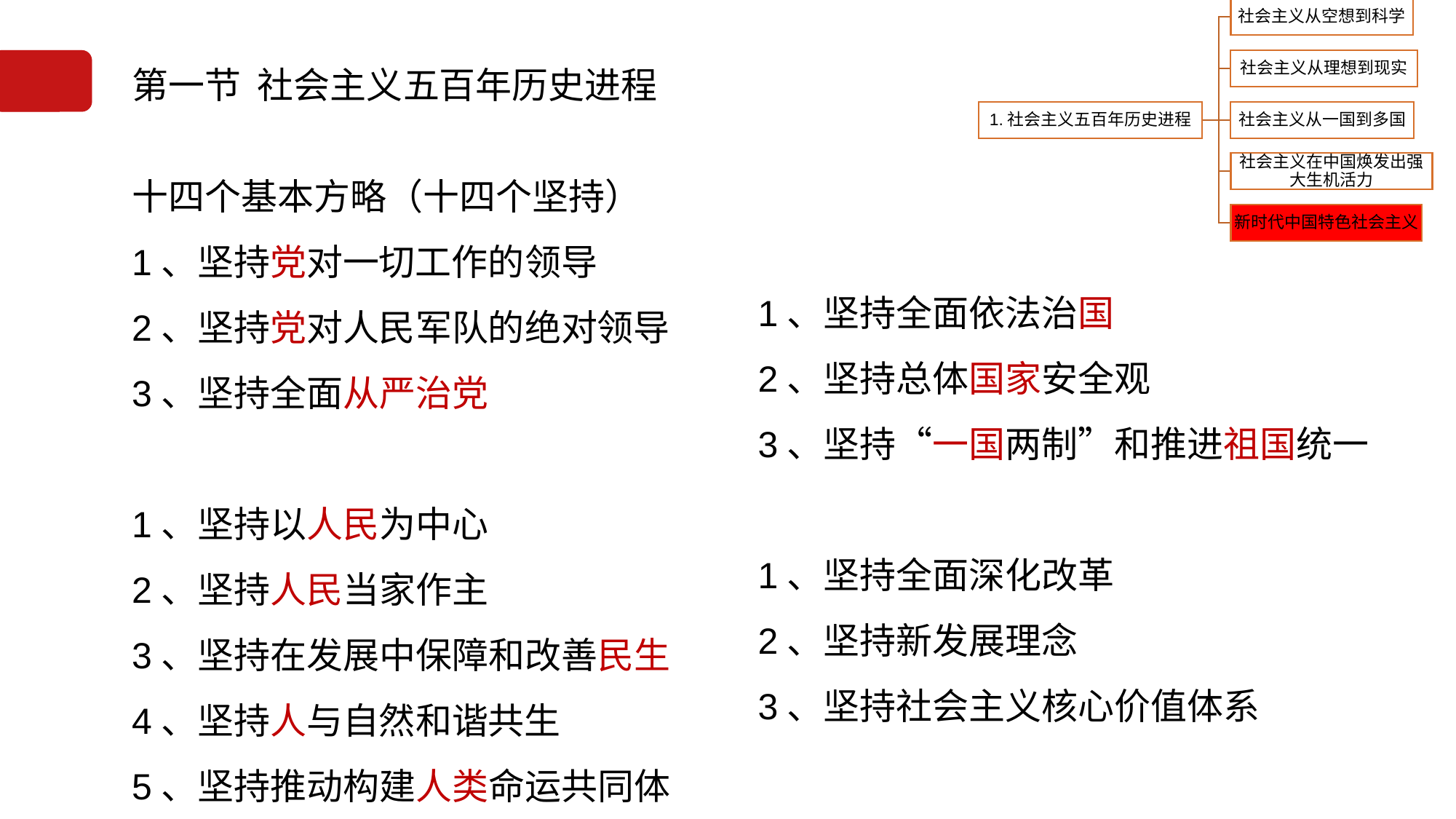

1.社会主义五百年历史进程
社会主义从空想到科学
社会主义从理想到现实
社会主义从一国到多国
社会主义在中国焕发出强大生机活力
新时代中国特色社会主义
# 第一节  社会主义五百年历史进程
6.1.5新时代中国特色社会主义
十四个基本方略（十四个坚持）
1、坚持党对一切工作的领导
2、坚持党对人民军队的绝对领导
3、坚持全面从严治党

1、坚持以人民为中心
2、坚持人民当家作主
3、坚持在发展中保障和改善民生
4、坚持人与自然和谐共生
5、坚持推动构建人类命运共同体
1、坚持全面依法治国
2、坚持总体国家安全观
3、坚持“一国两制”和推进祖国统一

1、坚持全面深化改革
2、坚持新发展理念
3、坚持社会主义核心价值体系
106